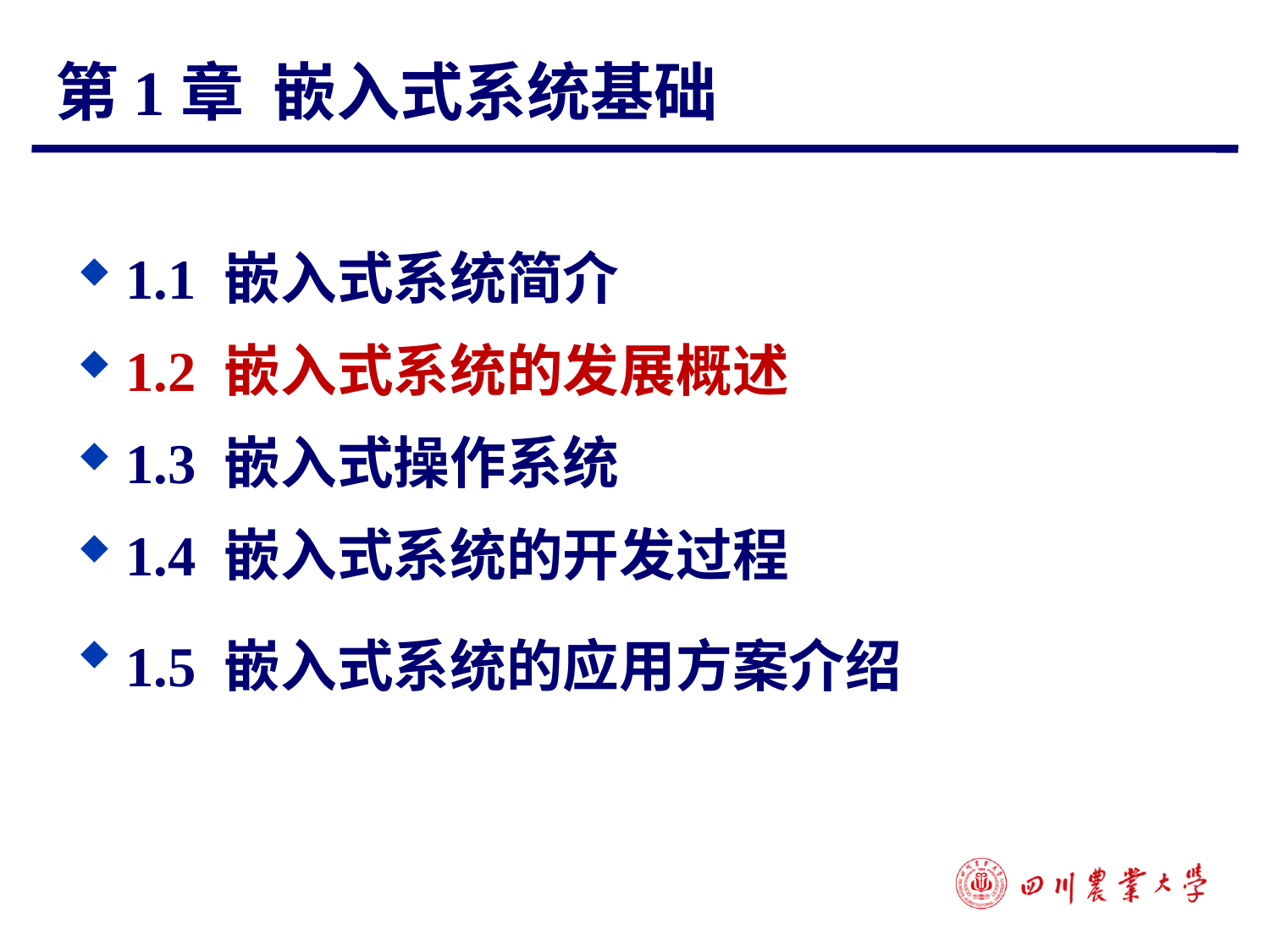

# 第1章  嵌入式系统基础
1.1 嵌入式系统简介
1.2 嵌入式系统的发展概述
1.3 嵌入式操作系统
1.4 嵌入式系统的开发过程
1.5 嵌入式系统的应用方案介绍